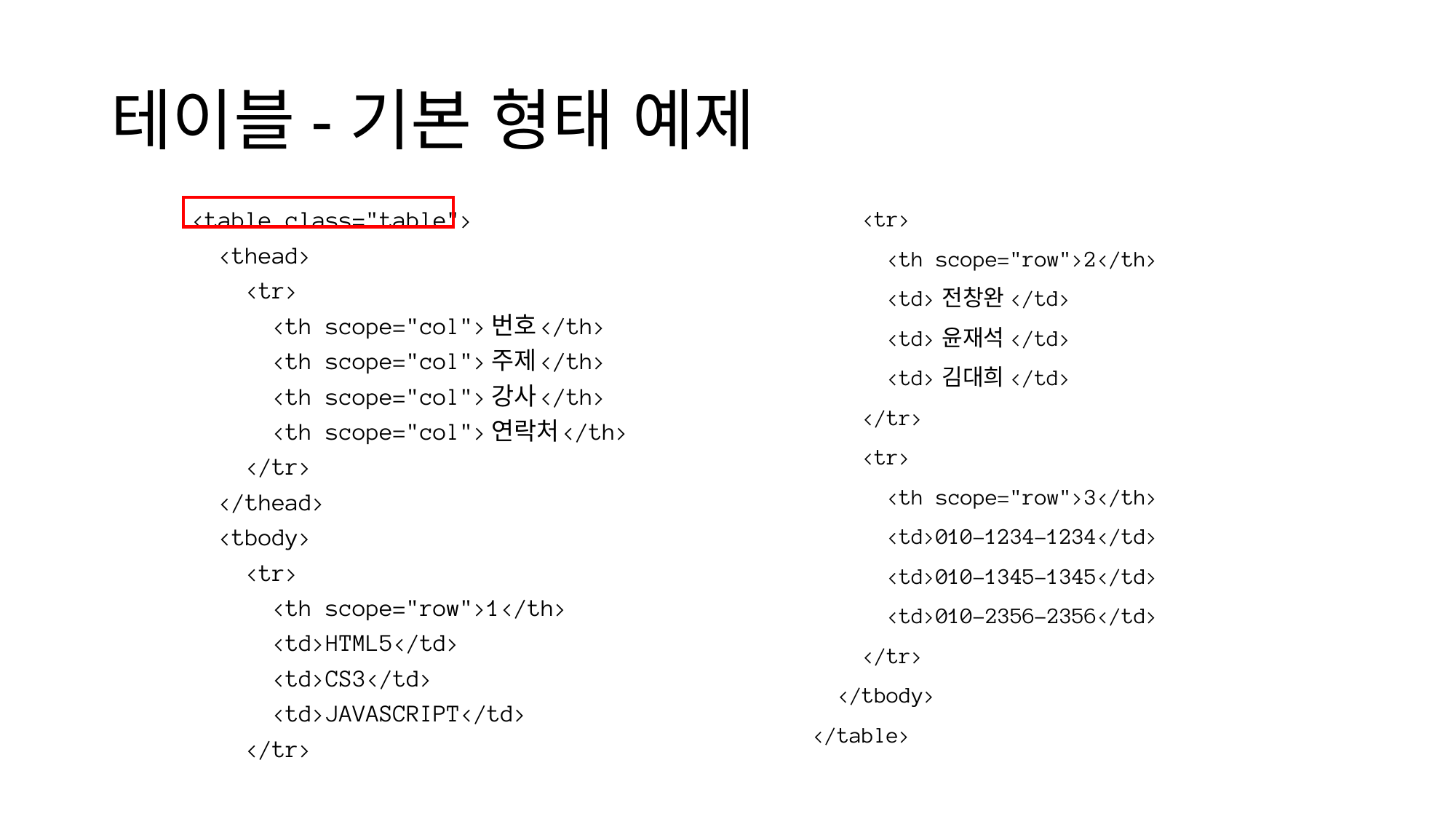

# 테이블-기본 형태 예제

      <table class="table">
        <thead>
          <tr>
            <th scope="col">번호</th>
            <th scope="col">주제</th>
            <th scope="col">강사</th>
            <th scope="col">연락처</th>
          </tr>
        </thead>
        <tbody>
          <tr>
            <th scope="row">1</th>
            <td>HTML5</td>
            <td>CS3</td>
            <td>JAVASCRIPT</td>
          </tr>

          <tr>
            <th scope="row">2</th>
            <td>전창완</td>
            <td>윤재석</td>
            <td>김대희</td>
          </tr>
          <tr>
            <th scope="row">3</th>
            <td>010-1234-1234</td>
            <td>010-1345-1345</td>
            <td>010-2356-2356</td>
          </tr>
        </tbody>
      </table>